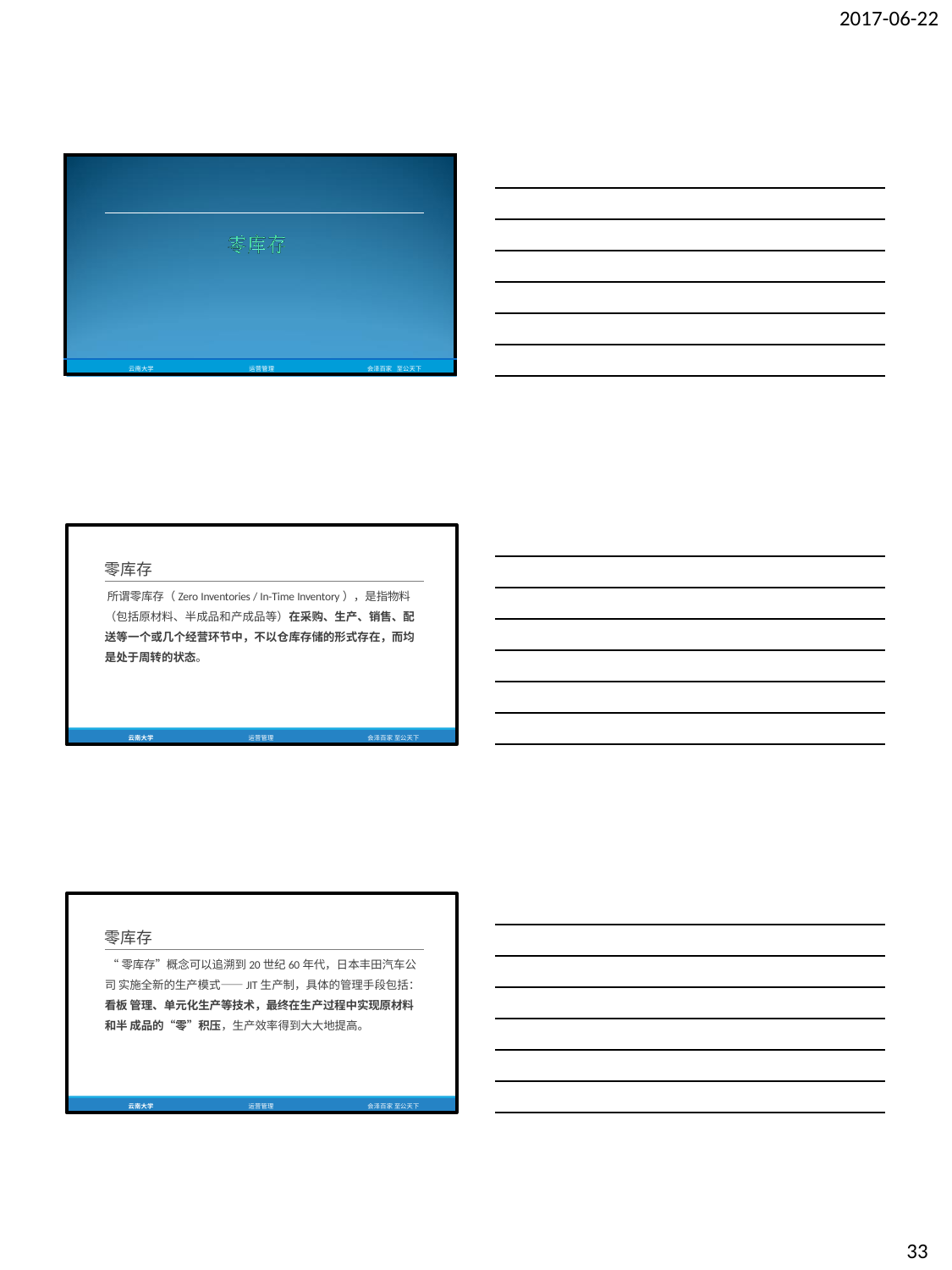

2017-06-22
|  |  |  |  |
| --- | --- | --- | --- |
| 云南大学 | 运营管理 | 会泽百家 | 至公天下 |

零库存
所谓零库存（Zero Inventories / In-Time Inventory），是指物料
（包括原材料、半成品和产成品等）在采购、生产、销售、配 送等一个或几个经营环节中，不以仓库存储的形式存在，而均 是处于周转的状态。

云南大学
运营管理
会泽百家 至公天下

零库存
“零库存”概念可以追溯到20世纪60年代，日本丰田汽车公司 实施全新的生产模式——JIT生产制，具体的管理手段包括：看板 管理、单元化生产等技术，最终在生产过程中实现原材料和半 成品的“零”积压，生产效率得到大大地提高。

云南大学
运营管理
会泽百家 至公天下

33